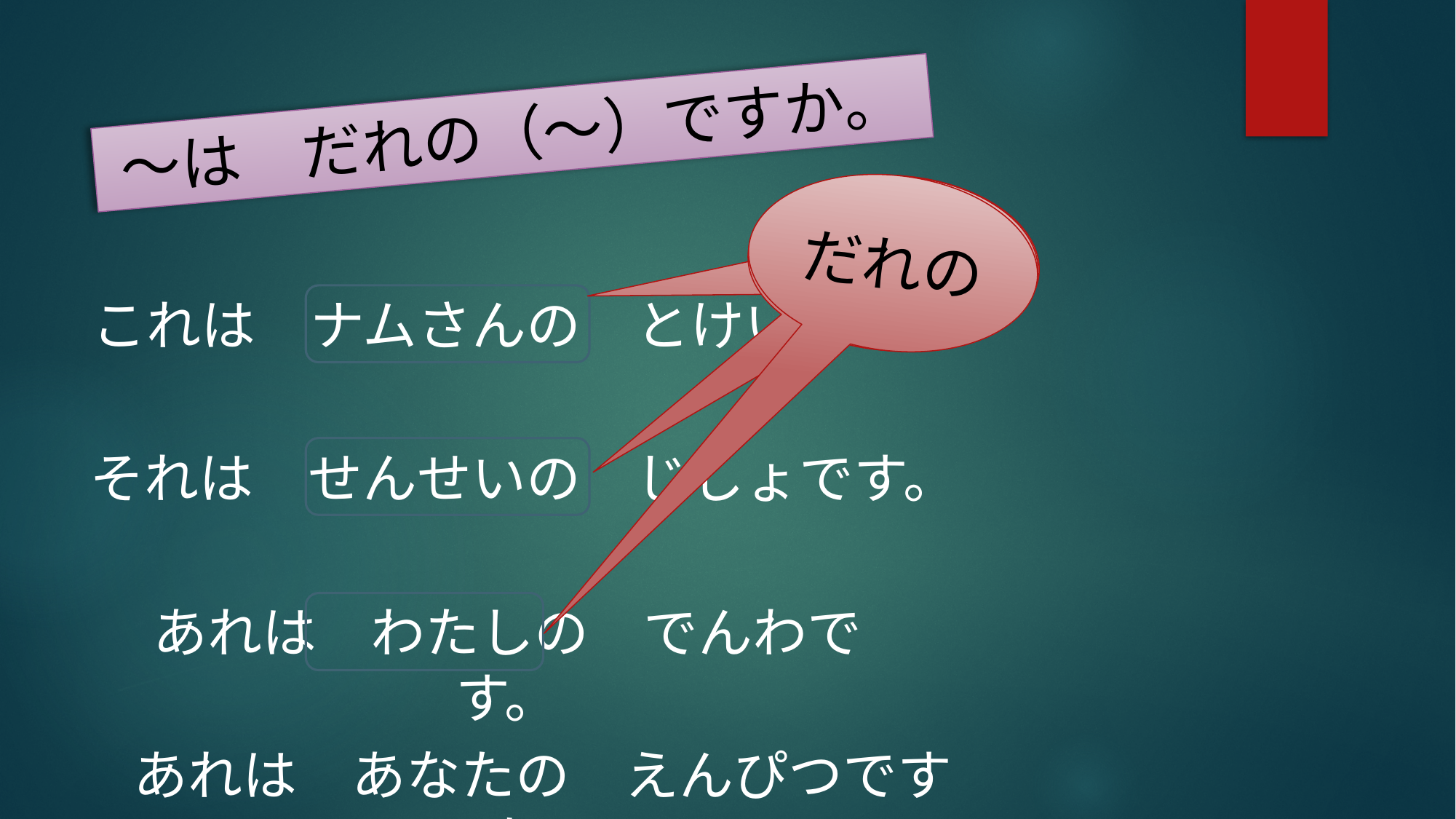

～は　だれの（～）ですか。

だれの

これは　ナムさんの　とけいです。

それは　せんせいの　じしょです。

あれは　わたしの　でんわです。

あれは　あなたの　えんぴつですか。